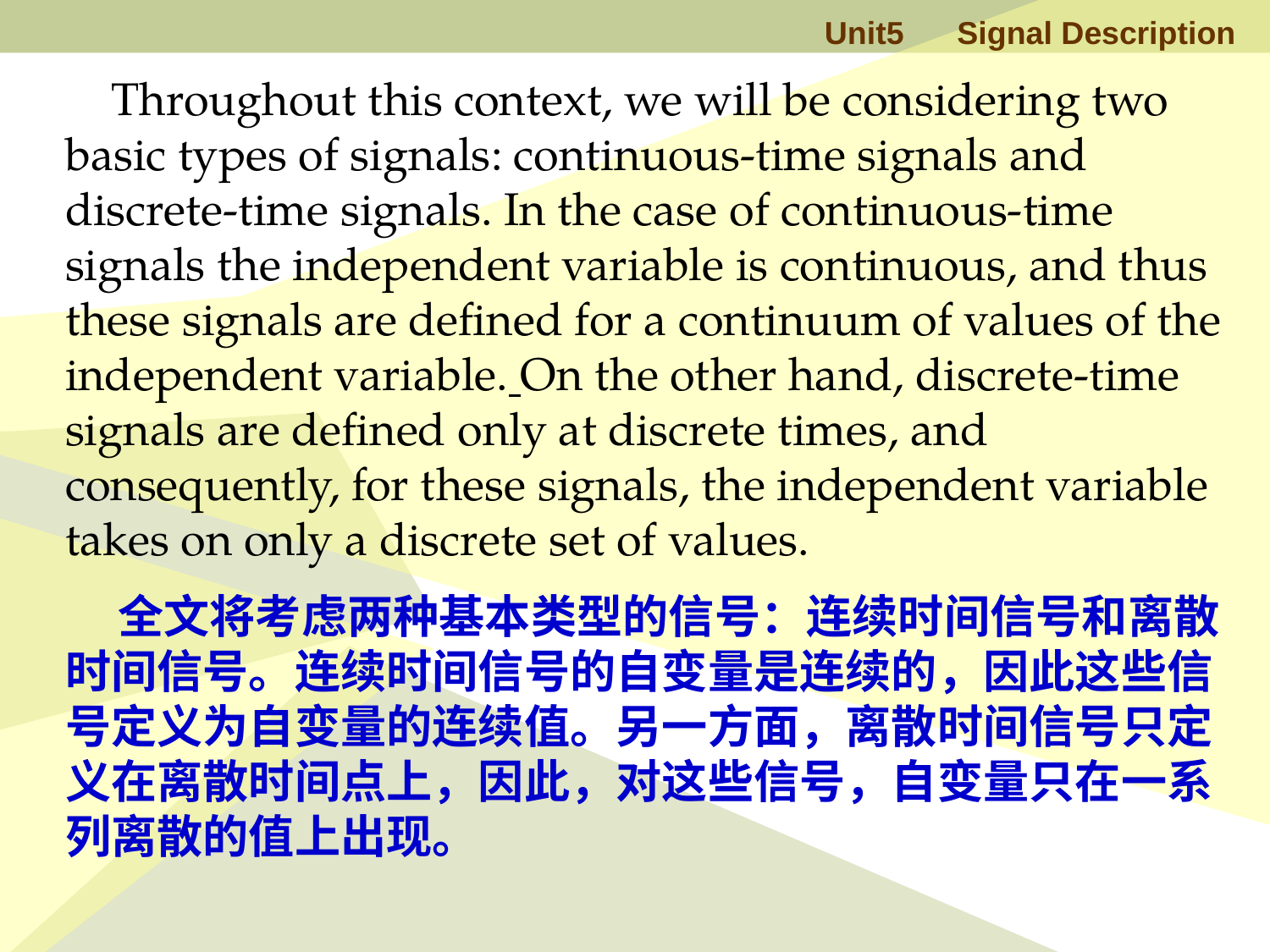

Throughout this context, we will be considering two basic types of signals: continuous-time signals and discrete-time signals. In the case of continuous-time signals the independent variable is continuous, and thus these signals are defined for a continuum of values of the independent variable. On the other hand, discrete-time signals are defined only at discrete times, and consequently, for these signals, the independent variable takes on only a discrete set of values.
    全文将考虑两种基本类型的信号：连续时间信号和离散时间信号。连续时间信号的自变量是连续的，因此这些信号定义为自变量的连续值。另一方面，离散时间信号只定义在离散时间点上，因此，对这些信号，自变量只在一系列离散的值上出现。